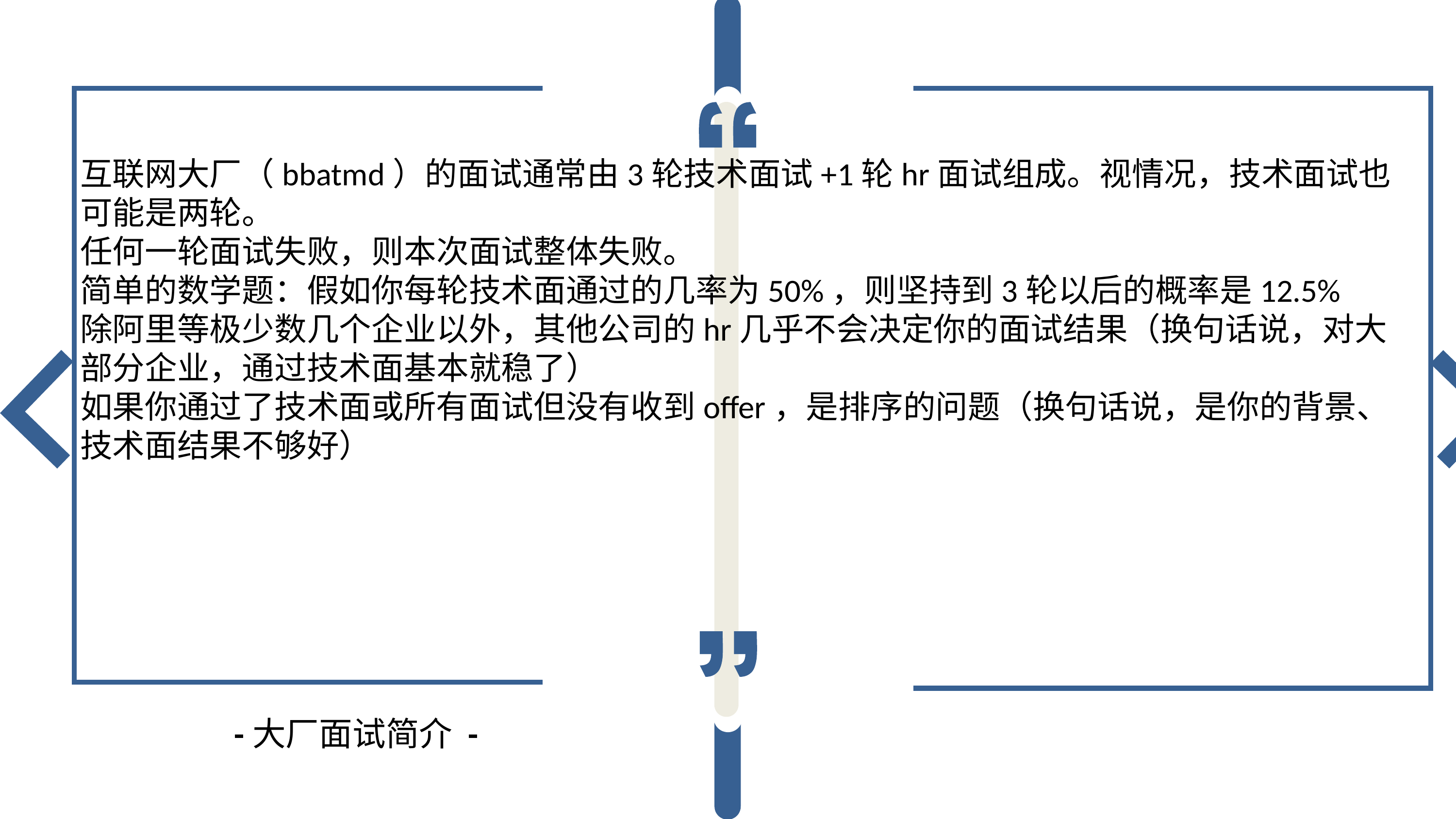

互联网大厂（bbatmd）的面试通常由3轮技术面试+1轮hr面试组成。视情况，技术面试也可能是两轮。
任何一轮面试失败，则本次面试整体失败。
简单的数学题：假如你每轮技术面通过的几率为50%，则坚持到3轮以后的概率是12.5%
除阿里等极少数几个企业以外，其他公司的hr几乎不会决定你的面试结果（换句话说，对大部分企业，通过技术面基本就稳了）
如果你通过了技术面或所有面试但没有收到offer，是排序的问题（换句话说，是你的背景、技术面结果不够好）

-大厂面试简介 -